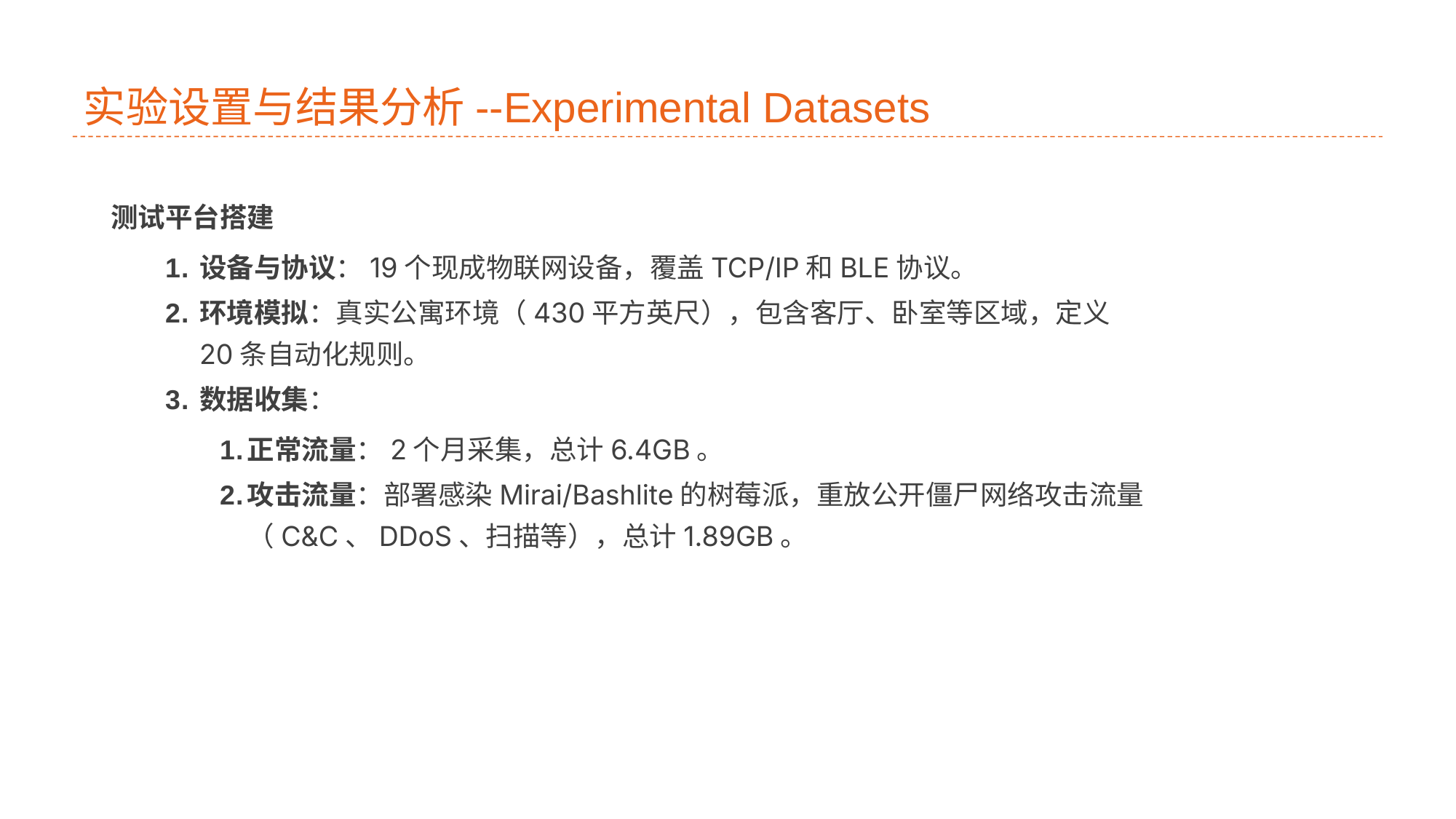

# 实验设置与结果分析--Experimental Datasets
测试平台搭建
设备与协议：19个现成物联网设备，覆盖TCP/IP和BLE协议。
环境模拟：真实公寓环境（430平方英尺），包含客厅、卧室等区域，定义20条自动化规则。
数据收集：
正常流量：2个月采集，总计6.4GB。
攻击流量：部署感染Mirai/Bashlite的树莓派，重放公开僵尸网络攻击流量（C&C、DDoS、扫描等），总计1.89GB。